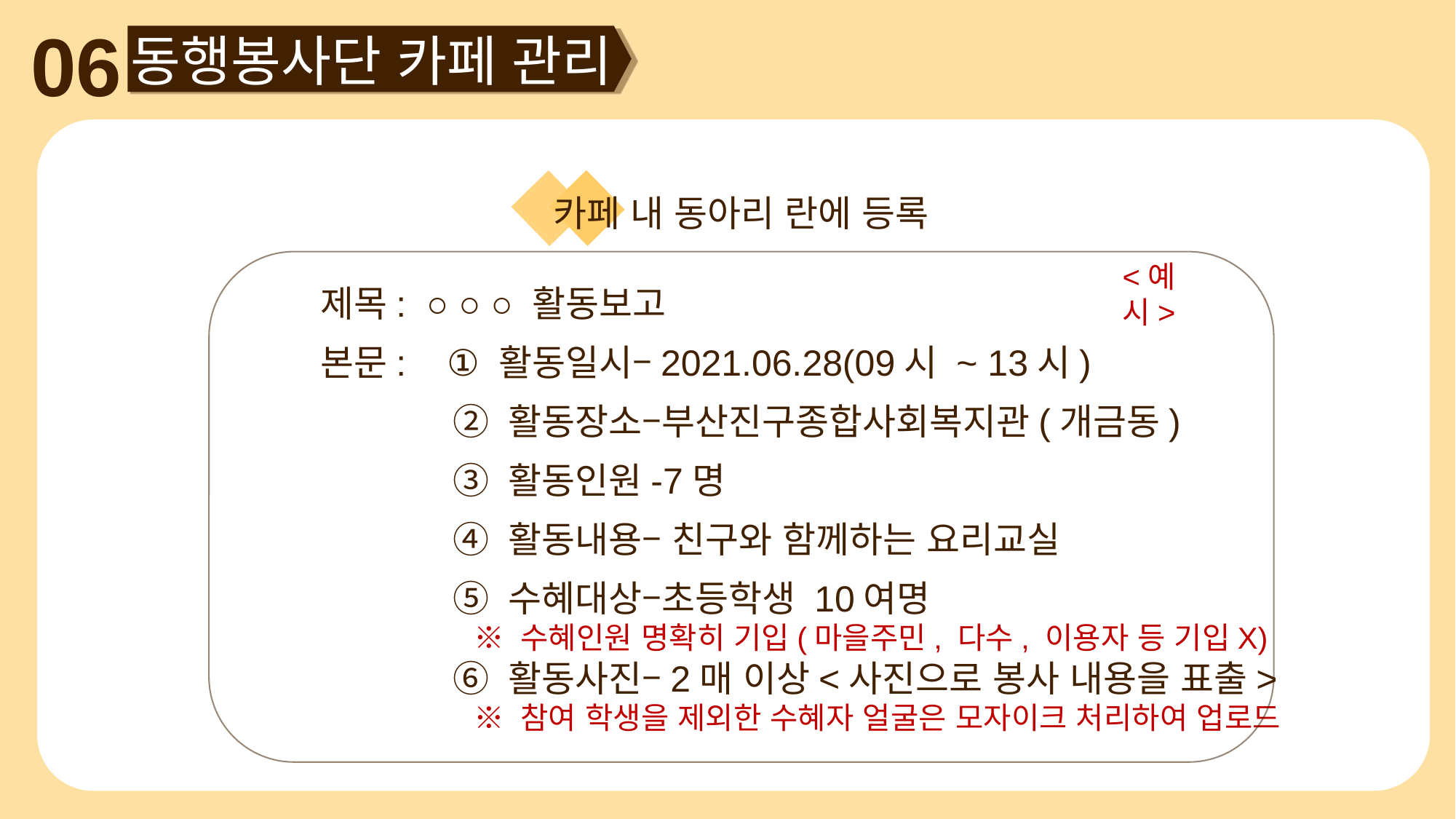

06
동행봉사단 카페 관리

카페 내 동아리 란에 등록

<예시>
제목:  ○ ○ ○ 활동보고
본문:    ① 활동일시–2021.06.28(09시 ~ 13시)
             ② 활동장소–부산진구종합사회복지관(개금동)
             ③ 활동인원-7명
             ④ 활동내용– 친구와 함께하는 요리교실
             ⑤ 수혜대상–초등학생 10여명
                  ※ 수혜인원 명확히 기입(마을주민, 다수, 이용자 등 기입X)
             ⑥ 활동사진–2매 이상<사진으로 봉사 내용을 표출>
                  ※ 참여 학생을 제외한 수혜자 얼굴은 모자이크 처리하여 업로드